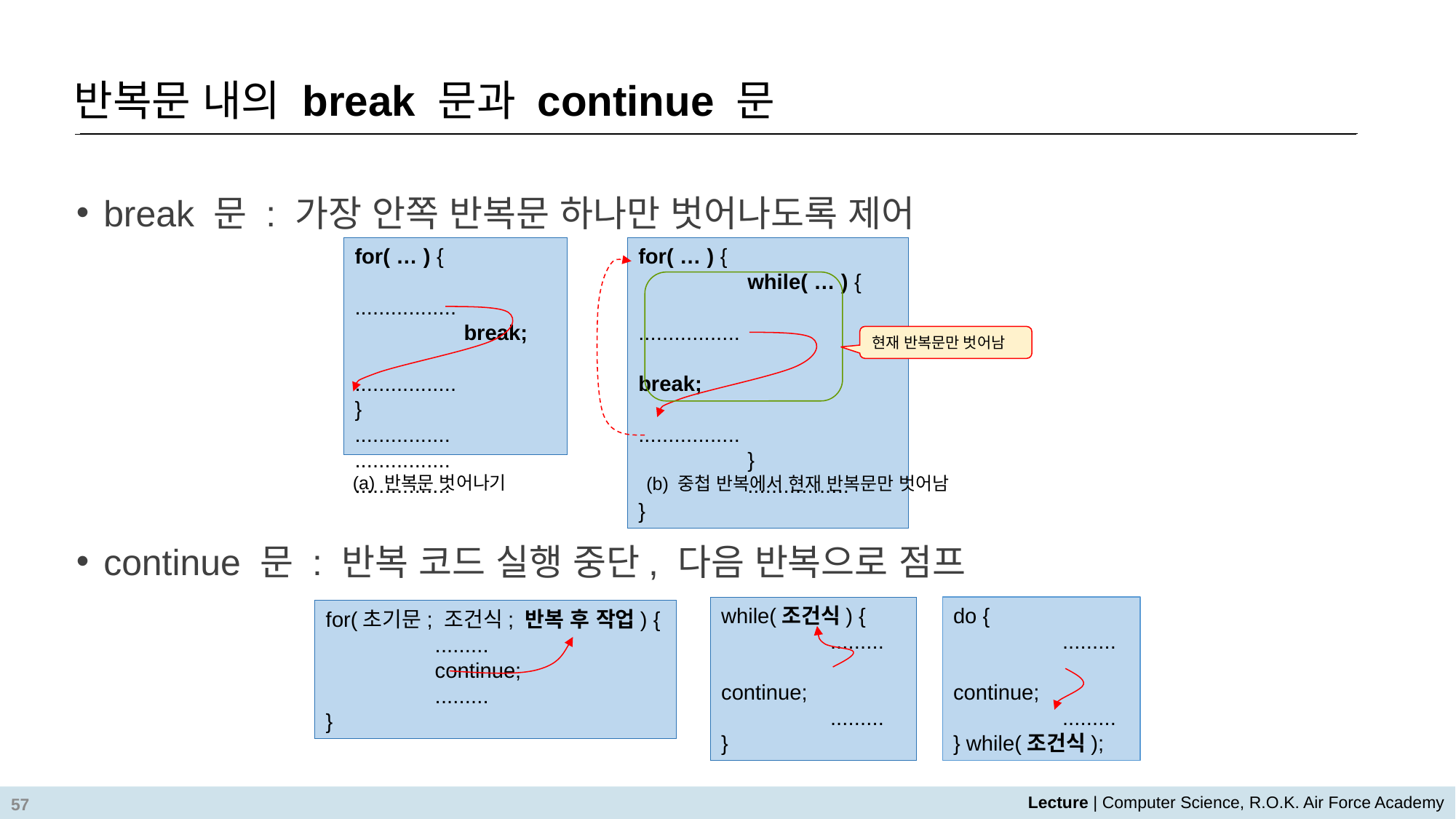

반복문 내의 break 문과 continue 문
break 문 : 가장 안쪽 반복문 하나만 벗어나도록 제어

continue 문 : 반복 코드 실행 중단, 다음 반복으로 점프

for( … ) {
	.................
	break;
	.................
}
................
................
................

for( … ) {
	while( … ) {
		.................
		break;
		.................
	}
	.................
}

현재 반복문만 벗어남

(a) 반복문 벗어나기
(b) 중첩 반복에서 현재 반복문만 벗어남
do {
	.........
	continue;
	.........
} while(조건식);
while(조건식) {
	.........
	continue;
	.........
}
for(초기문; 조건식; 반복 후 작업) {
	.........
	continue;
	.........
}

57